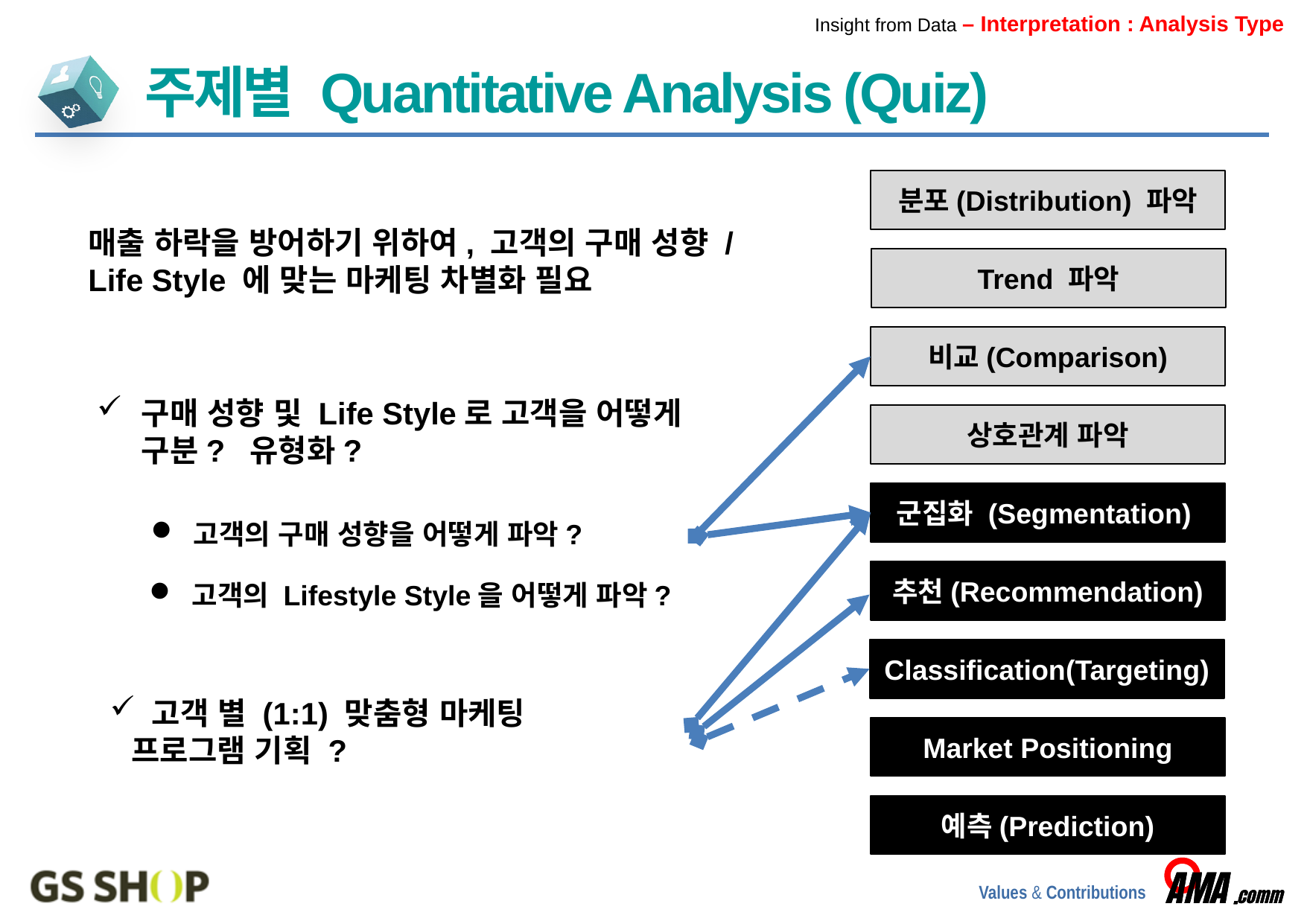

Insight from Data – Interpretation : Analysis Type
주제별 Quantitative Analysis (Quiz)
분포(Distribution) 파악
매출 하락을 방어하기 위하여, 고객의 구매 성향 / Life Style 에 맞는 마케팅 차별화 필요
Trend 파악
비교(Comparison)
구매 성향 및 Life Style로 고객을 어떻게 구분?  유형화?
상호관계 파악
군집화 (Segmentation)
 고객의 구매 성향을 어떻게 파악?
추천(Recommendation)
 고객의 Lifestyle Style을 어떻게 파악?
Classification(Targeting)
 고객 별 (1:1) 맞춤형 마케팅
프로그램 기획 ?
Market Positioning
예측(Prediction)